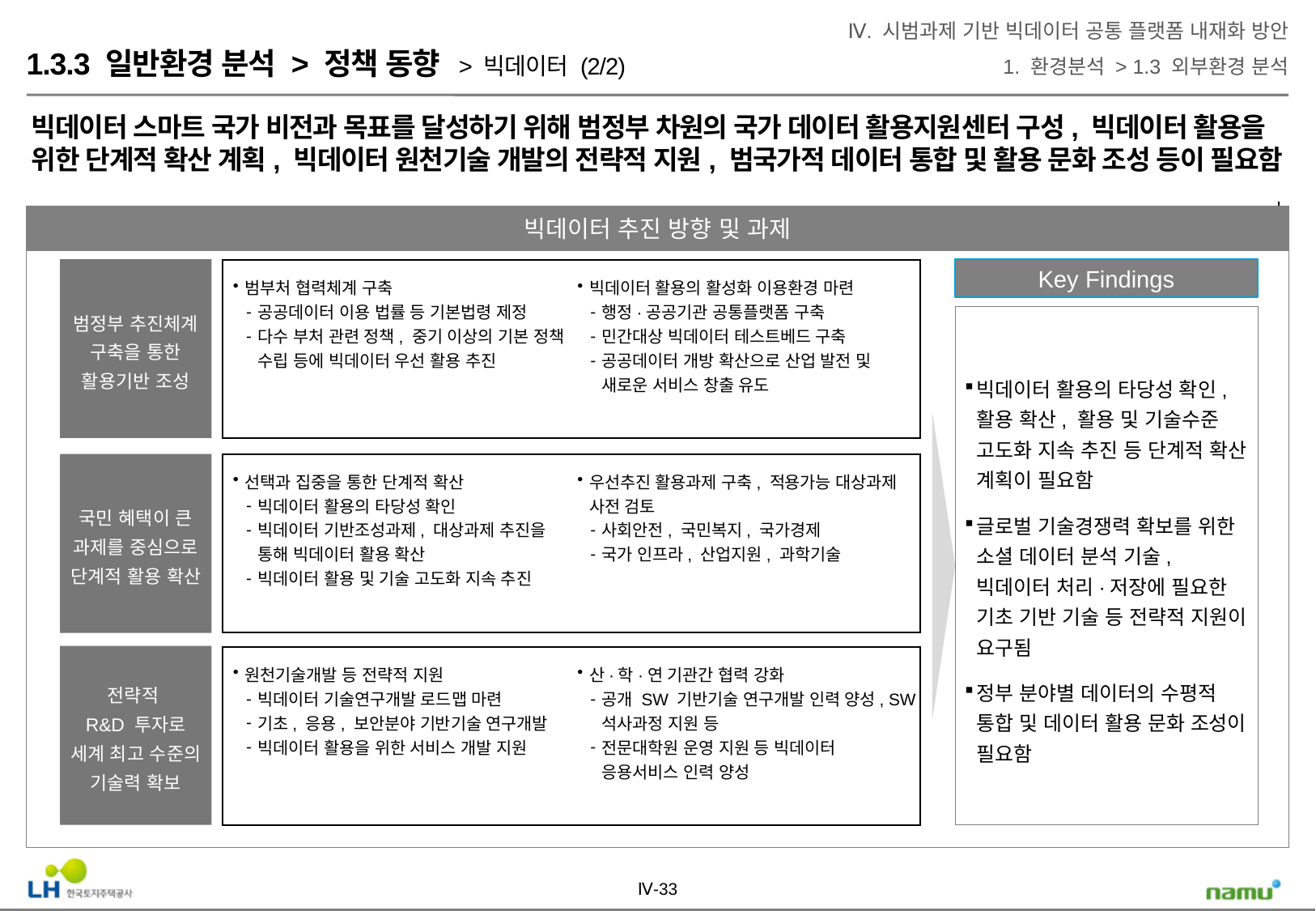

Ⅳ. 시범과제 기반 빅데이터 공통 플랫폼 내재화 방안
1. 환경분석 > 1.3 외부환경 분석
1.3.3 일반환경 분석 > 정책 동향  > 빅데이터 (2/2)
빅데이터 스마트 국가 비전과 목표를 달성하기 위해 범정부 차원의 국가 데이터 활용지원센터 구성, 빅데이터 활용을 위한 단계적 확산 계획, 빅데이터 원천기술 개발의 전략적 지원, 범국가적 데이터 통합 및 활용 문화 조성 등이 필요함
빅데이터 추진 방향 및 과제

범정부 추진체계 구축을 통한
활용기반 조성

범부처 협력체계 구축
공공데이터 이용 법률 등 기본법령 제정
다수 부처 관련 정책, 중기 이상의 기본 정책 수립 등에 빅데이터 우선 활용 추진
빅데이터 활용의 활성화 이용환경 마련
행정·공공기관 공통플랫폼 구축
민간대상 빅데이터 테스트베드 구축
공공데이터 개방 확산으로 산업 발전 및 새로운 서비스 창출 유도
국민 혜택이 큰
과제를 중심으로 단계적 활용 확산

선택과 집중을 통한 단계적 확산
빅데이터 활용의 타당성 확인
빅데이터 기반조성과제, 대상과제 추진을 통해 빅데이터 활용 확산
빅데이터 활용 및 기술 고도화 지속 추진
우선추진 활용과제 구축, 적용가능 대상과제 사전 검토
사회안전, 국민복지, 국가경제
국가 인프라, 산업지원, 과학기술
전략적
R&D 투자로
세계 최고 수준의 기술력 확보

원천기술개발 등 전략적 지원
빅데이터 기술연구개발 로드맵 마련
기초, 응용, 보안분야 기반기술 연구개발
빅데이터 활용을 위한 서비스 개발 지원
산·학·연 기관간 협력 강화
공개 SW 기반기술 연구개발 인력 양성, SW 석사과정 지원 등
전문대학원 운영 지원 등 빅데이터 응용서비스 인력 양성
Key Findings
빅데이터 활용의 타당성 확인, 활용 확산, 활용 및 기술수준 고도화 지속 추진 등 단계적 확산 계획이 필요함
글로벌 기술경쟁력 확보를 위한 소셜 데이터 분석 기술, 빅데이터 처리·저장에 필요한 기초 기반 기술 등 전략적 지원이 요구됨
정부 분야별 데이터의 수평적 통합 및 데이터 활용 문화 조성이 필요함